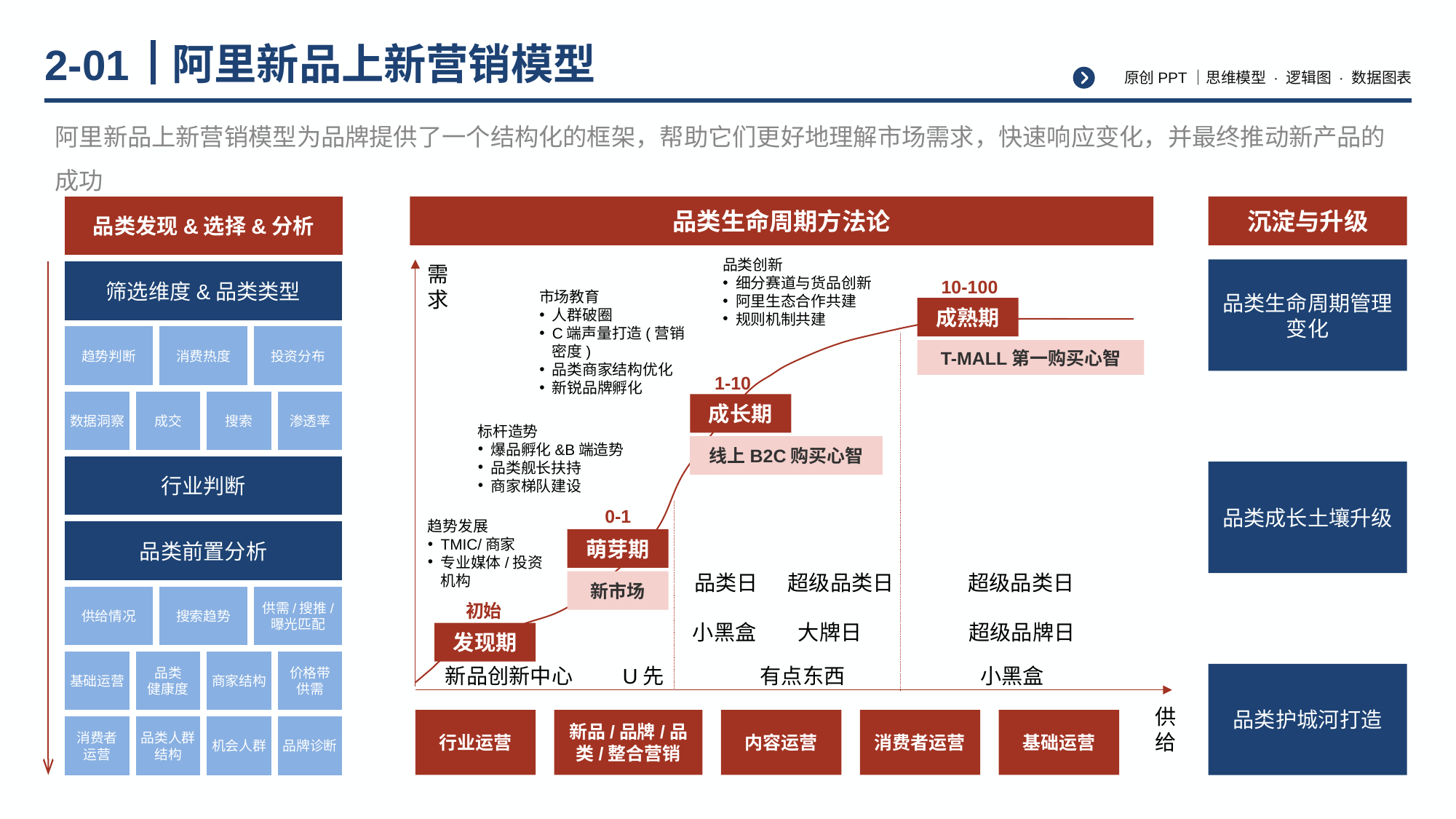

# 阿里新品上新营销模型
2-01
阿里新品上新营销模型为品牌提供了一个结构化的框架，帮助它们更好地理解市场需求，快速响应变化，并最终推动新产品的成功
品类发现&选择&分析
品类生命周期方法论
品类创新
细分赛道与货品创新
阿里生态合作共建
规则机制共建
需求
10-100
市场教育
人群破圈
C端声量打造(营销密度)
品类商家结构优化
新锐品牌孵化
成熟期

T-MALL第一购买心智
1-10
成长期
标杆造势
爆品孵化&B端造势
品类舰长扶持
商家梯队建设
线上B2C购买心智
0-1
趋势发展
TMIC/商家
专业媒体/投资机构
萌芽期
品类日
超级品类日
超级品类日
新市场
初始
小黑盒
大牌日
超级品牌日
发现期
新品创新中心
U先
有点东西
小黑盒
供给
行业运营
新品/品牌/品类/整合营销
内容运营
消费者运营
基础运营
沉淀与升级
品类生命周期管理变化
筛选维度&品类类型
趋势判断
消费热度
投资分布
数据洞察
成交
搜索
渗透率
行业判断
品类成长土壤升级
品类前置分析
供给情况
搜索趋势
供需/搜推/
曝光匹配
基础运营
品类
健康度
商家结构
价格带
供需
品类护城河打造
消费者
运营
品类人群结构
机会人群
品牌诊断